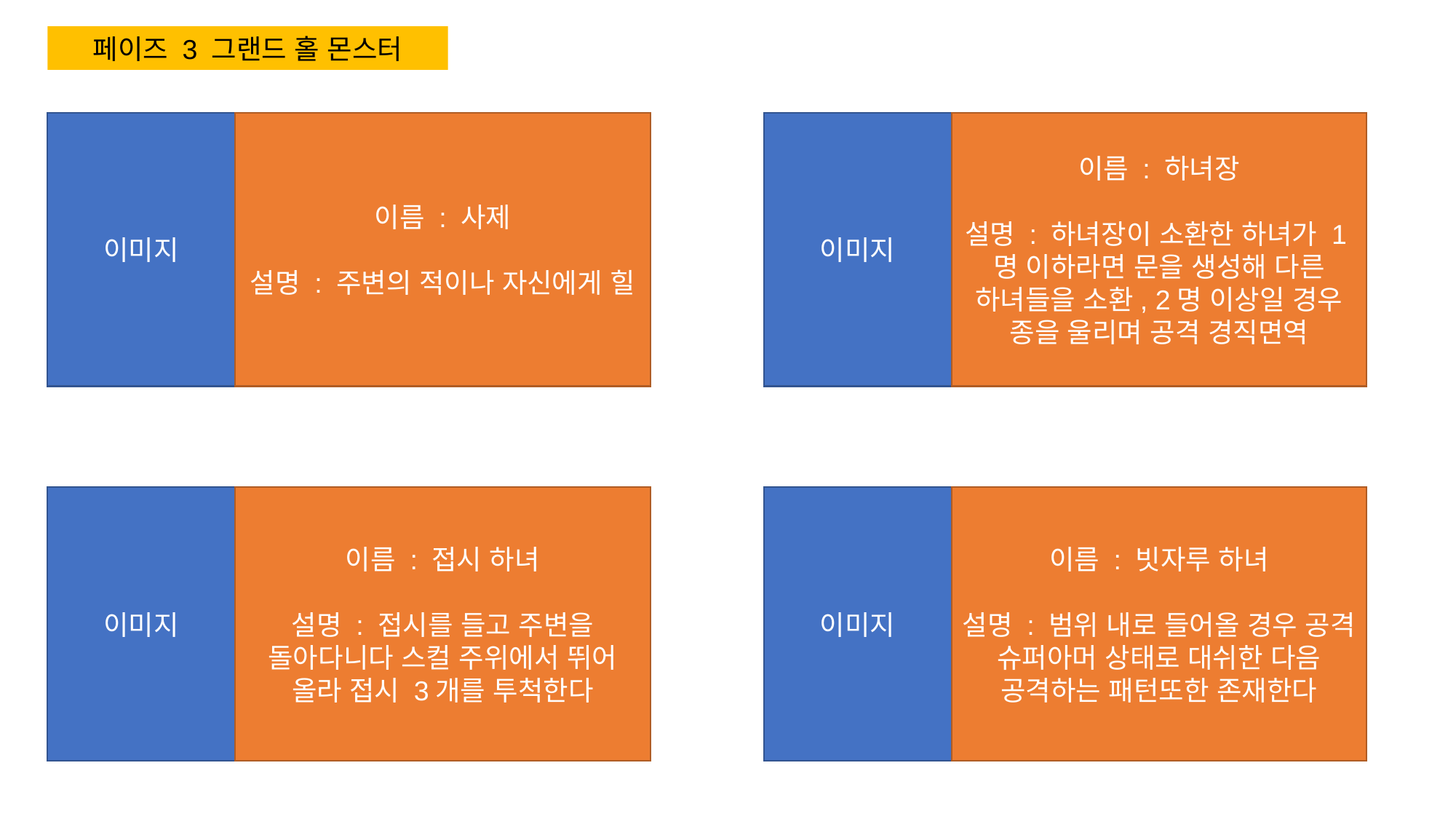

페이즈 3 그랜드 홀 몬스터
이미지
이름 : 하녀장

설명 : 하녀장이 소환한 하녀가 1명 이하라면 문을 생성해 다른 하녀들을 소환, 2명 이상일 경우 종을 울리며 공격 경직면역
이미지
이름 : 사제

설명 : 주변의 적이나 자신에게 힐
이미지
이름 : 빗자루 하녀

설명 : 범위 내로 들어올 경우 공격 슈퍼아머 상태로 대쉬한 다음 공격하는 패턴또한 존재한다
이미지
이름 : 접시 하녀

설명 : 접시를 들고 주변을 돌아다니다 스컬 주위에서 뛰어 올라 접시 3개를 투척한다